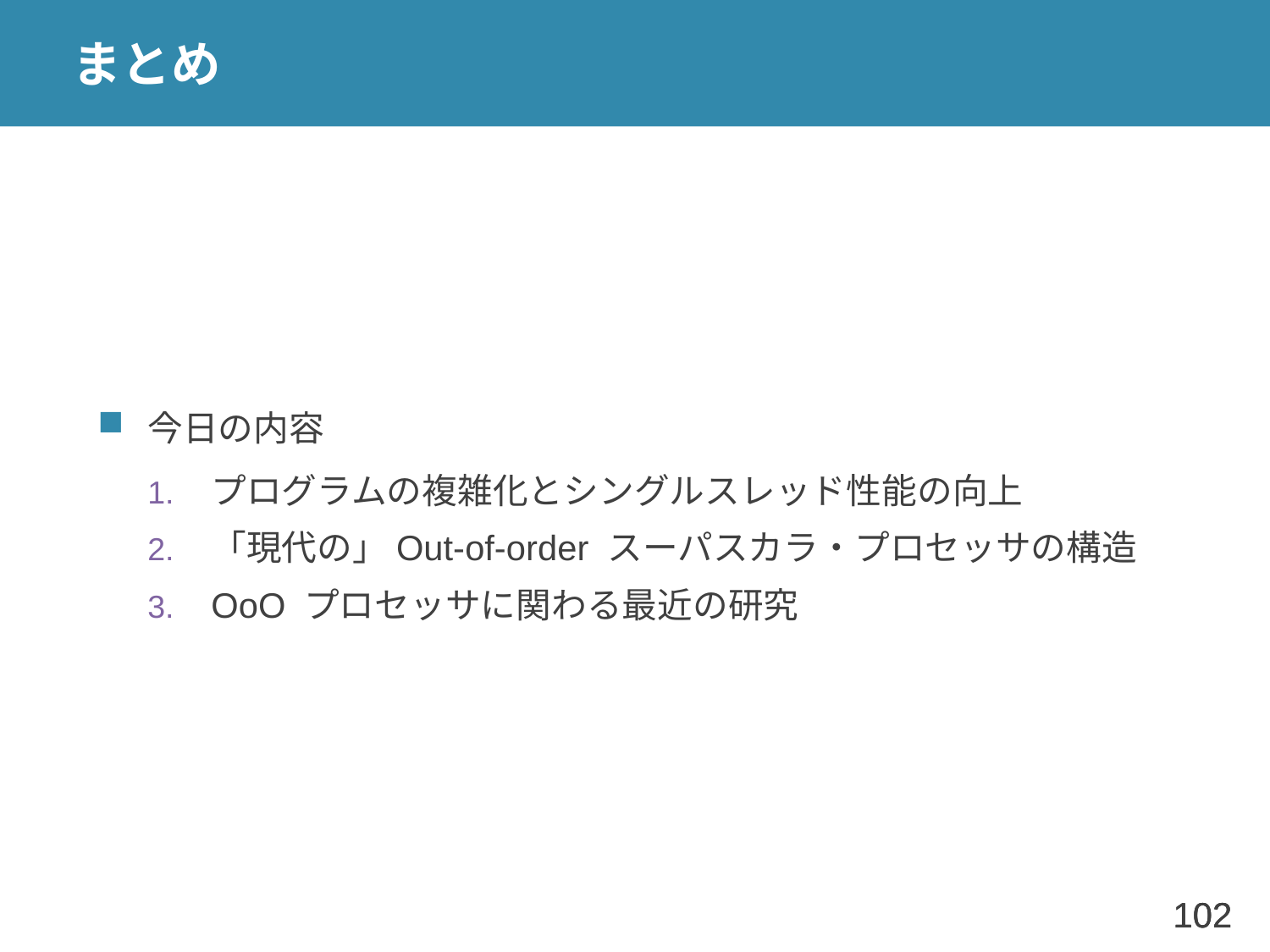

# まとめ
今日の内容
プログラムの複雑化とシングルスレッド性能の向上
「現代の」Out-of-order スーパスカラ・プロセッサの構造
OoO プロセッサに関わる最近の研究